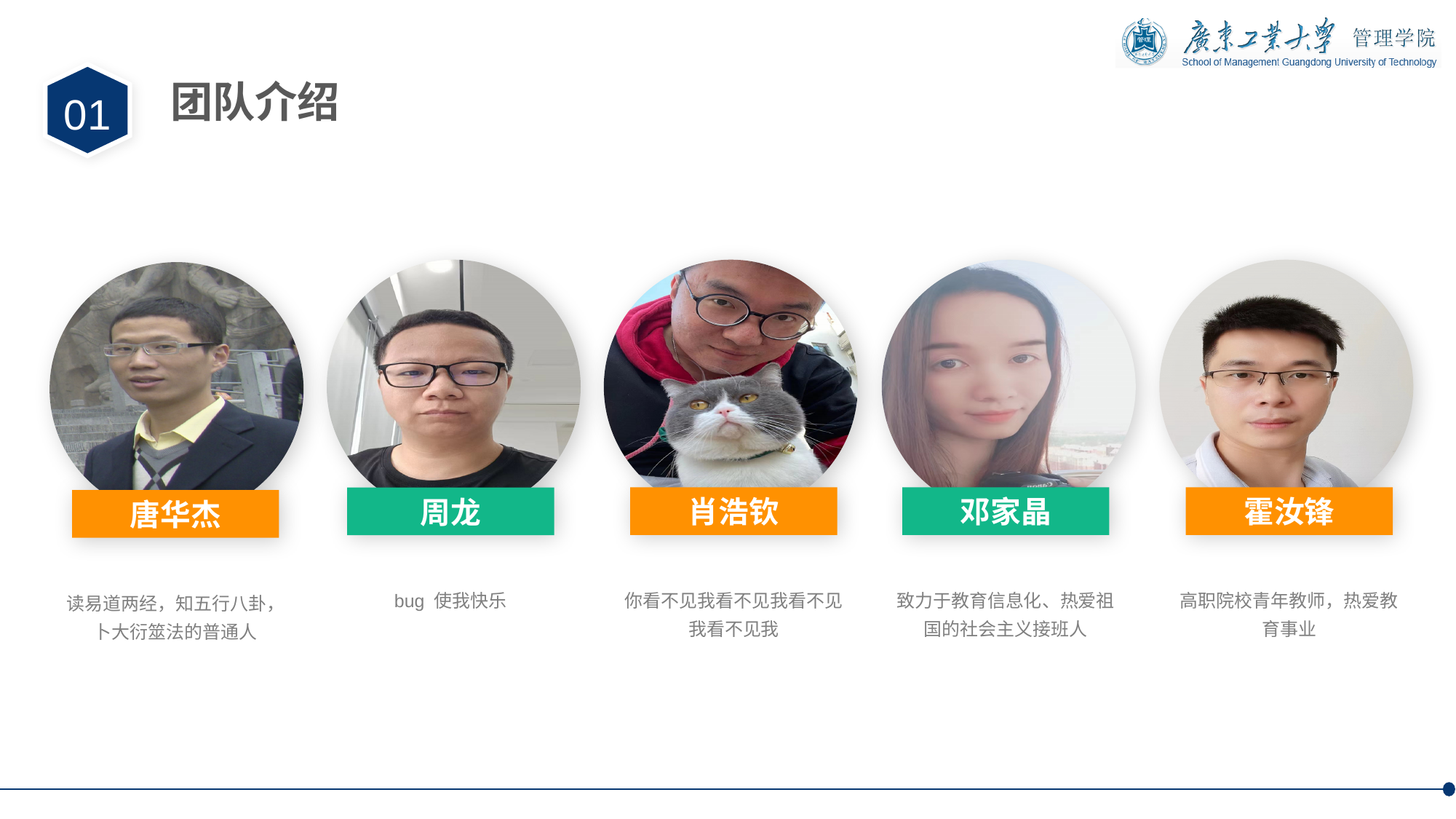

01
团队介绍

肖浩钦
邓家晶
霍汝锋
周龙
唐华杰
你看不见我看不见我看不见我看不见我
致力于教育信息化、热爱祖国的社会主义接班人
高职院校青年教师，热爱教育事业
bug 使我快乐
读易道两经，知五行八卦，卜大衍筮法的普通人